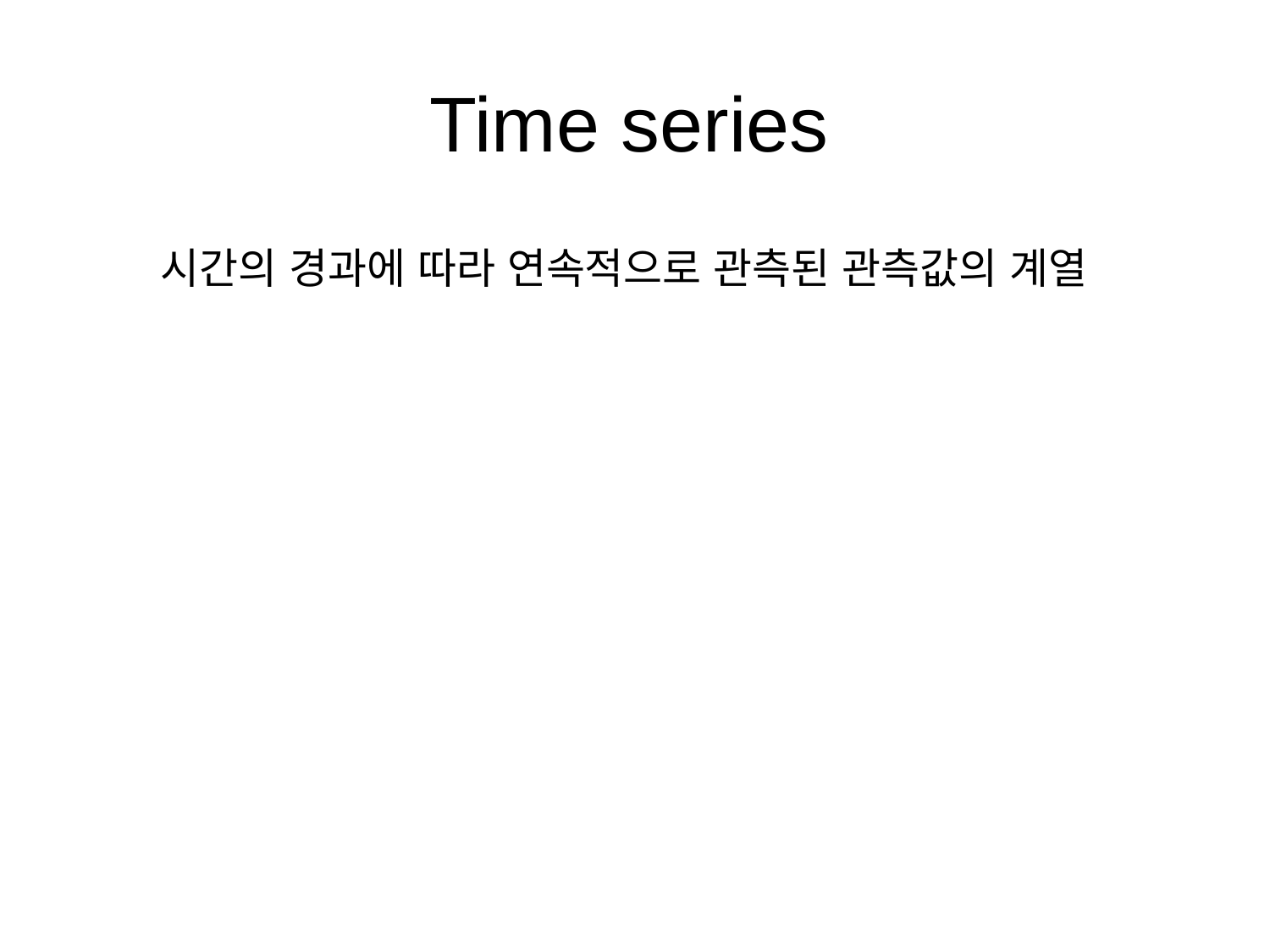

# Time series
시간의 경과에 따라 연속적으로 관측된 관측값의 계열